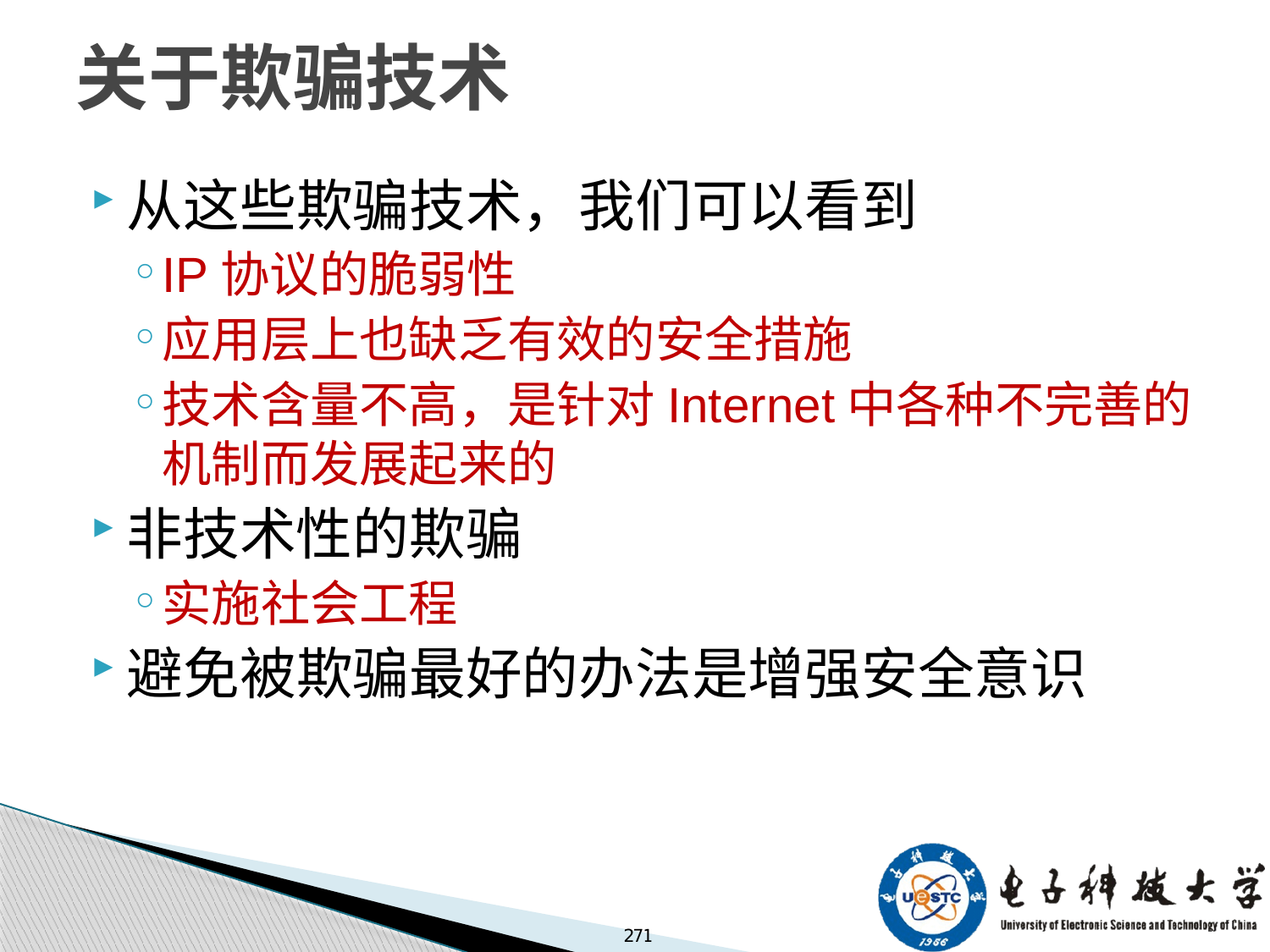

# 关于欺骗技术
从这些欺骗技术，我们可以看到
IP协议的脆弱性
应用层上也缺乏有效的安全措施
技术含量不高，是针对Internet中各种不完善的机制而发展起来的
非技术性的欺骗
实施社会工程
避免被欺骗最好的办法是增强安全意识
271